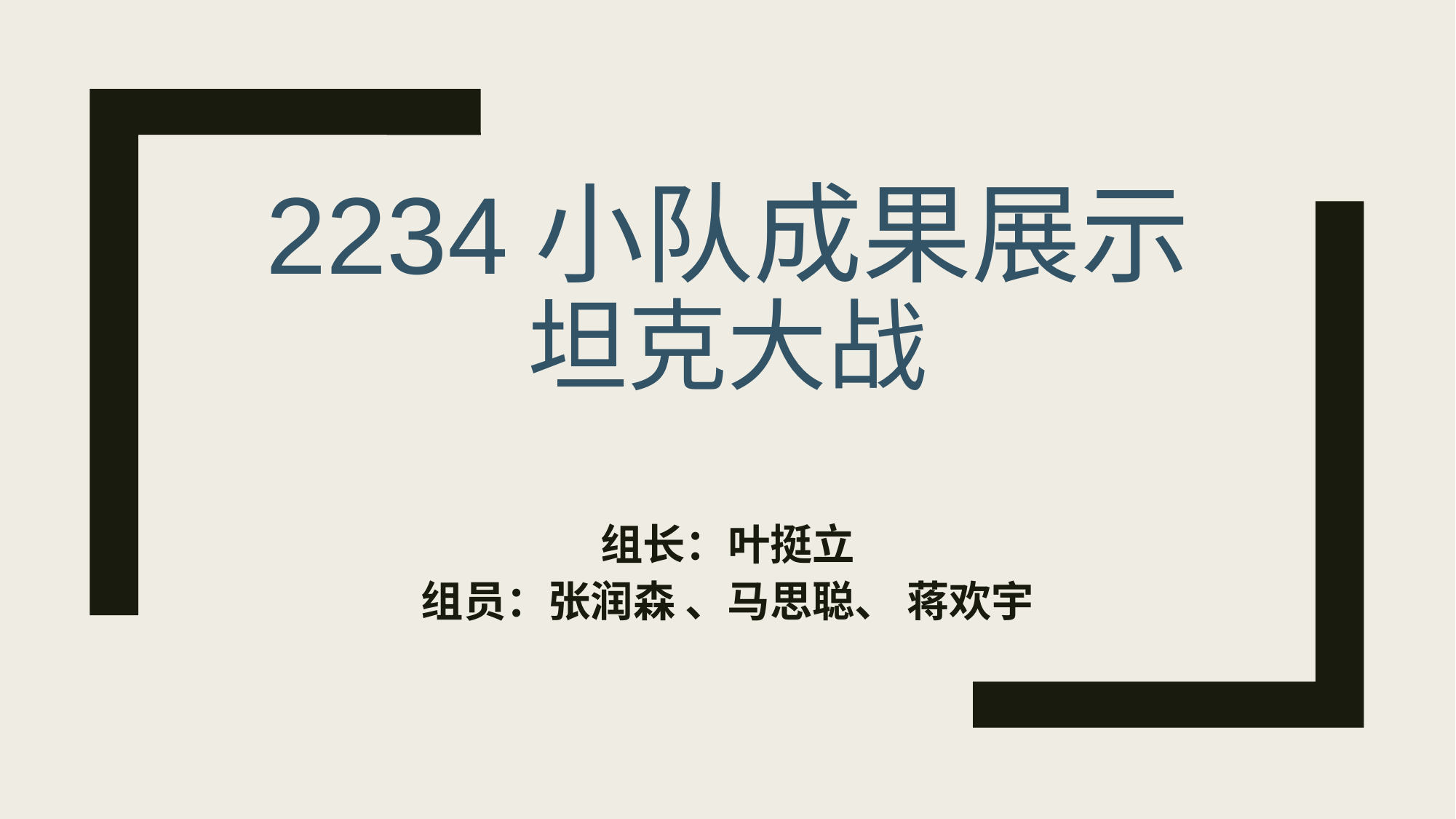

# 2234小队成果展示 坦克大战
组长：叶挺立
组员：张润森 、马思聪、 蒋欢宇